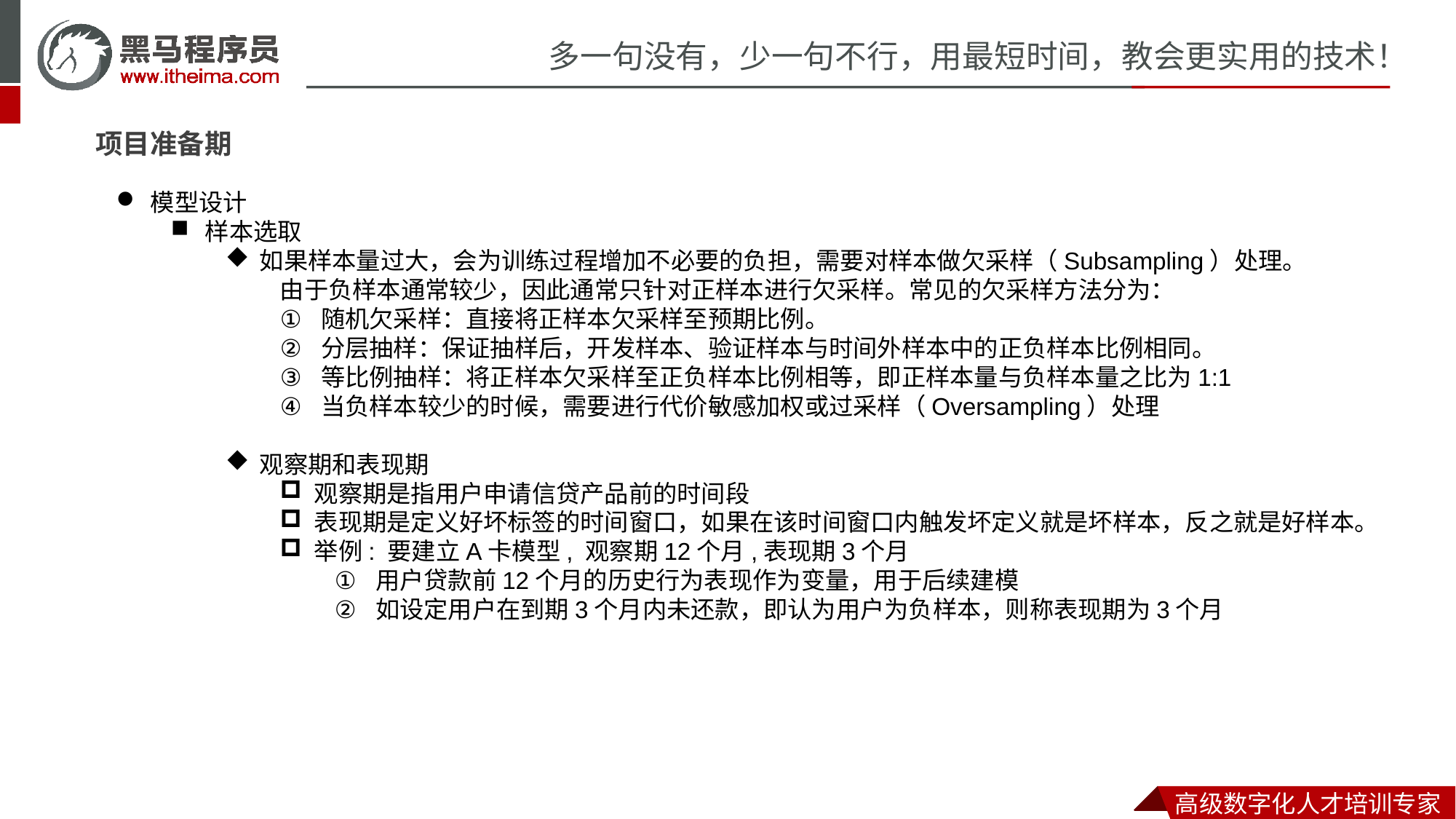

项目准备期
模型设计
样本选取
如果样本量过大，会为训练过程增加不必要的负担，需要对样本做欠采样（Subsampling）处理。
由于负样本通常较少，因此通常只针对正样本进行欠采样。常见的欠采样方法分为：
随机欠采样：直接将正样本欠采样至预期比例。
分层抽样：保证抽样后，开发样本、验证样本与时间外样本中的正负样本比例相同。
等比例抽样：将正样本欠采样至正负样本比例相等，即正样本量与负样本量之比为1:1
当负样本较少的时候，需要进行代价敏感加权或过采样（Oversampling）处理

观察期和表现期
观察期是指用户申请信贷产品前的时间段
表现期是定义好坏标签的时间窗口，如果在该时间窗口内触发坏定义就是坏样本，反之就是好样本。
举例: 要建立A卡模型, 观察期12个月,表现期3个月
用户贷款前12个月的历史行为表现作为变量，用于后续建模
如设定用户在到期3个月内未还款，即认为用户为负样本，则称表现期为3个月